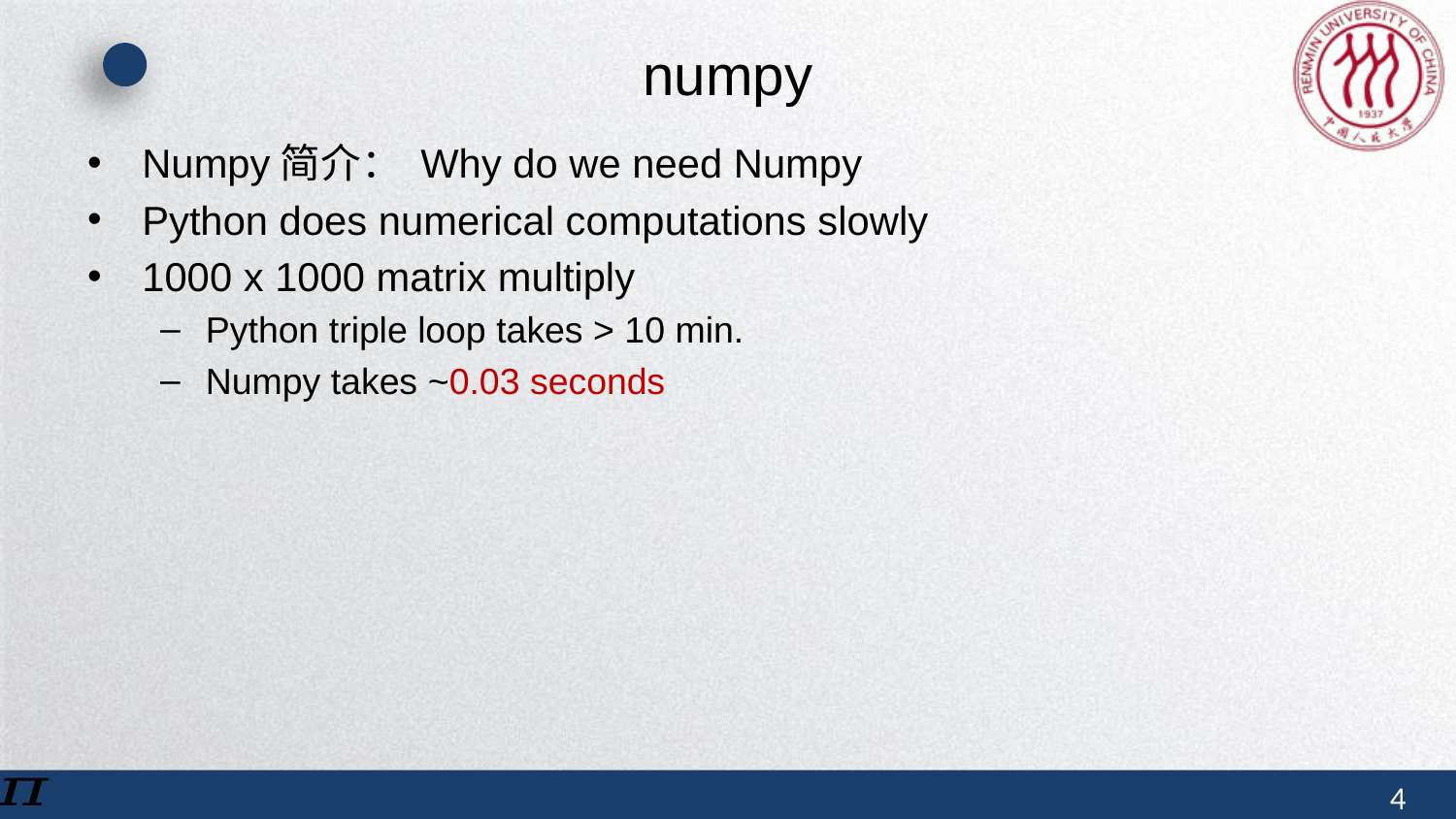

# numpy
Numpy简介： Why do we need Numpy
Python does numerical computations slowly
1000 x 1000 matrix multiply
Python triple loop takes > 10 min.
Numpy takes ~0.03 seconds